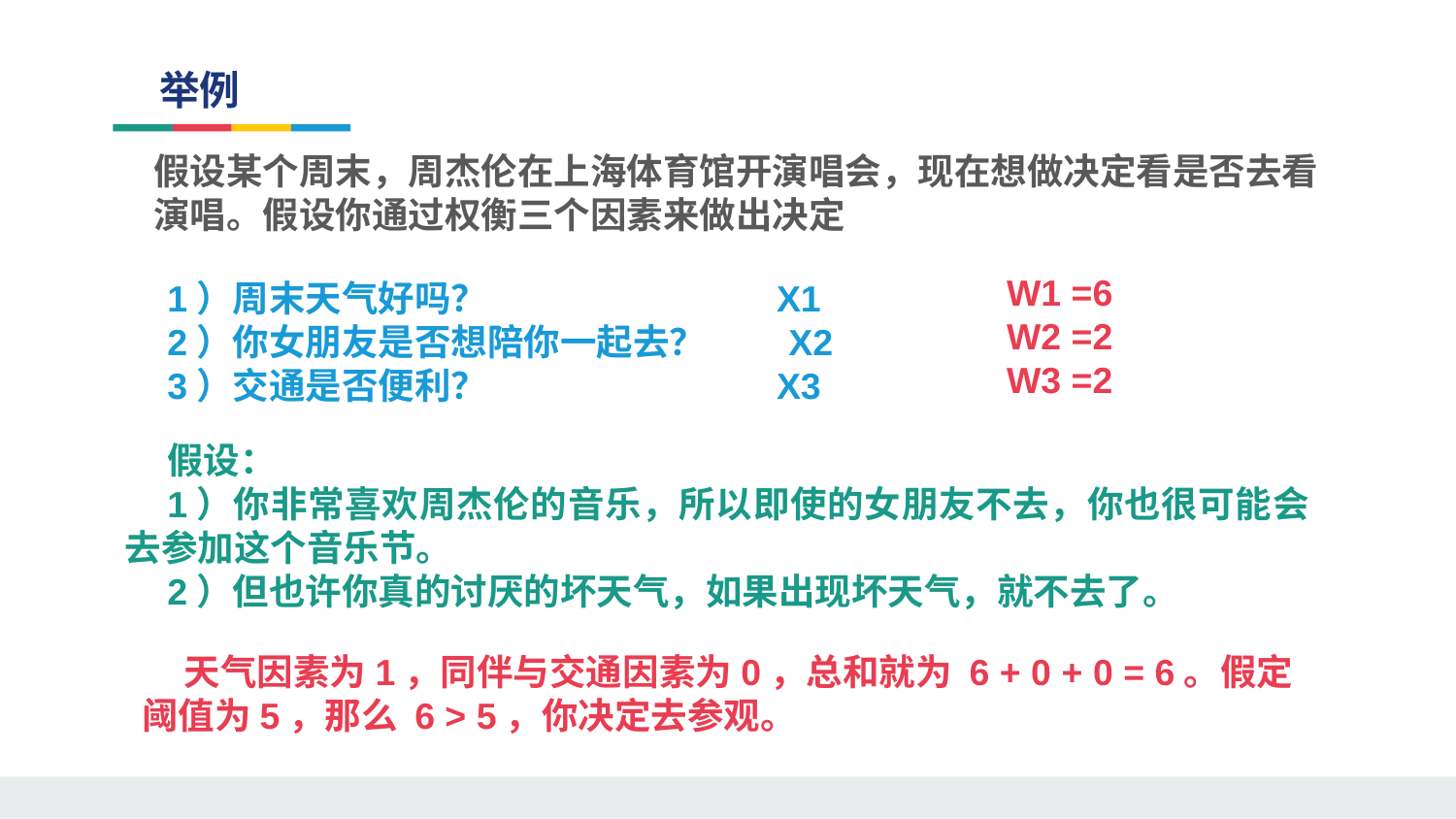

举例
假设某个周末，周杰伦在上海体育馆开演唱会，现在想做决定看是否去看演唱。假设你通过权衡三个因素来做出决定
W1 =6
W2 =2
W3 =2
1）周末天气好吗？                                  X1
2）你女朋友是否想陪你一起去？         X2
3）交通是否便利？                                  X3
假设：
1）你非常喜欢周杰伦的音乐，所以即使的女朋友不去，你也很可能会去参加这个音乐节。
2）但也许你真的讨厌的坏天气，如果出现坏天气，就不去了。
天气因素为1，同伴与交通因素为0，总和就为 6 + 0 + 0 = 6。假定阈值为5，那么 6 > 5，你决定去参观。